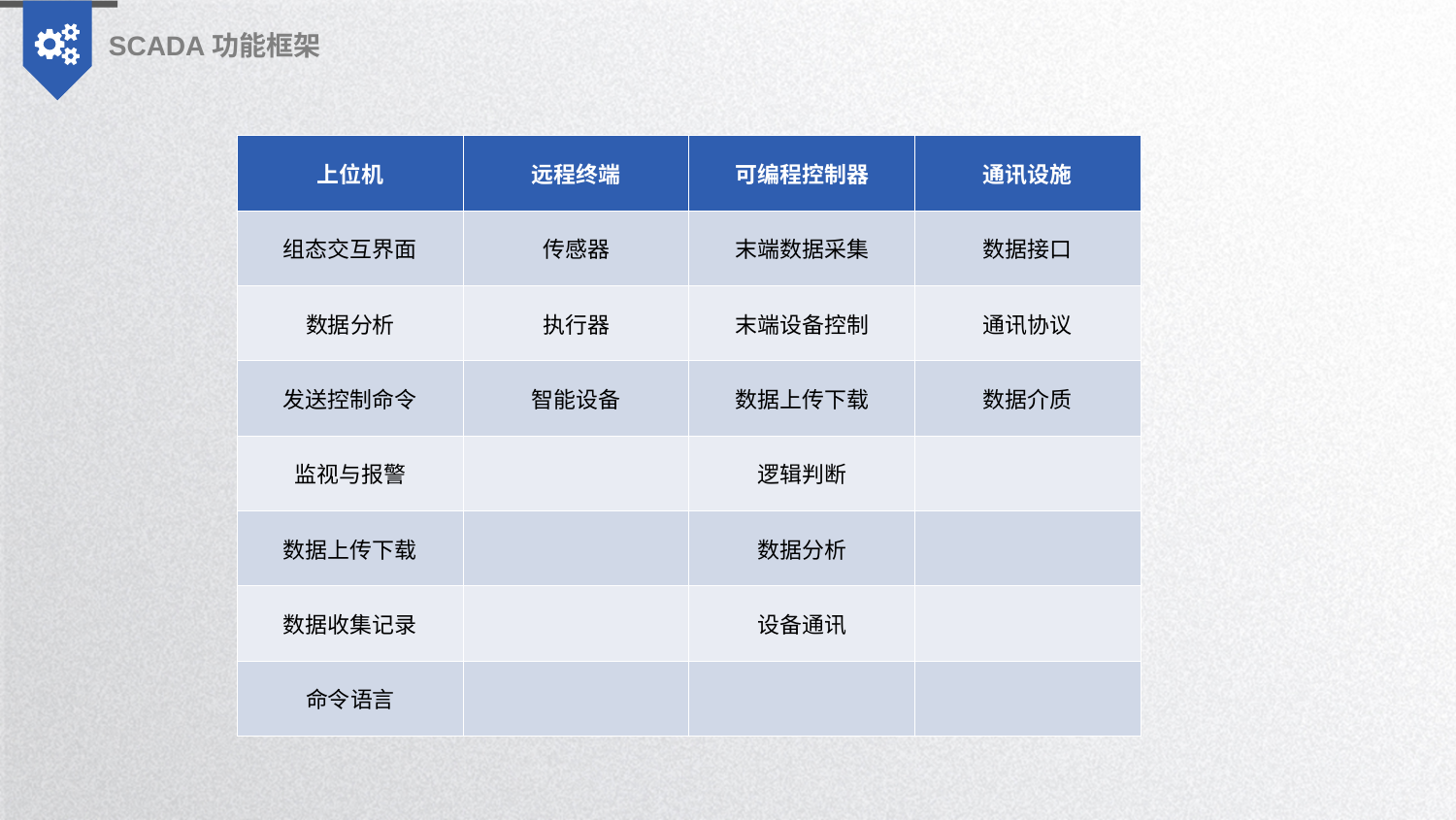

SCADA功能框架
| 上位机 | 远程终端 | 可编程控制器 | 通讯设施 |
| --- | --- | --- | --- |
| 组态交互界面 | 传感器 | 末端数据采集 | 数据接口 |
| 数据分析 | 执行器 | 末端设备控制 | 通讯协议 |
| 发送控制命令 | 智能设备 | 数据上传下载 | 数据介质 |
| 监视与报警 |  | 逻辑判断 |  |
| 数据上传下载 |  | 数据分析 |  |
| 数据收集记录 |  | 设备通讯 |  |
| 命令语言 |  |  |  |